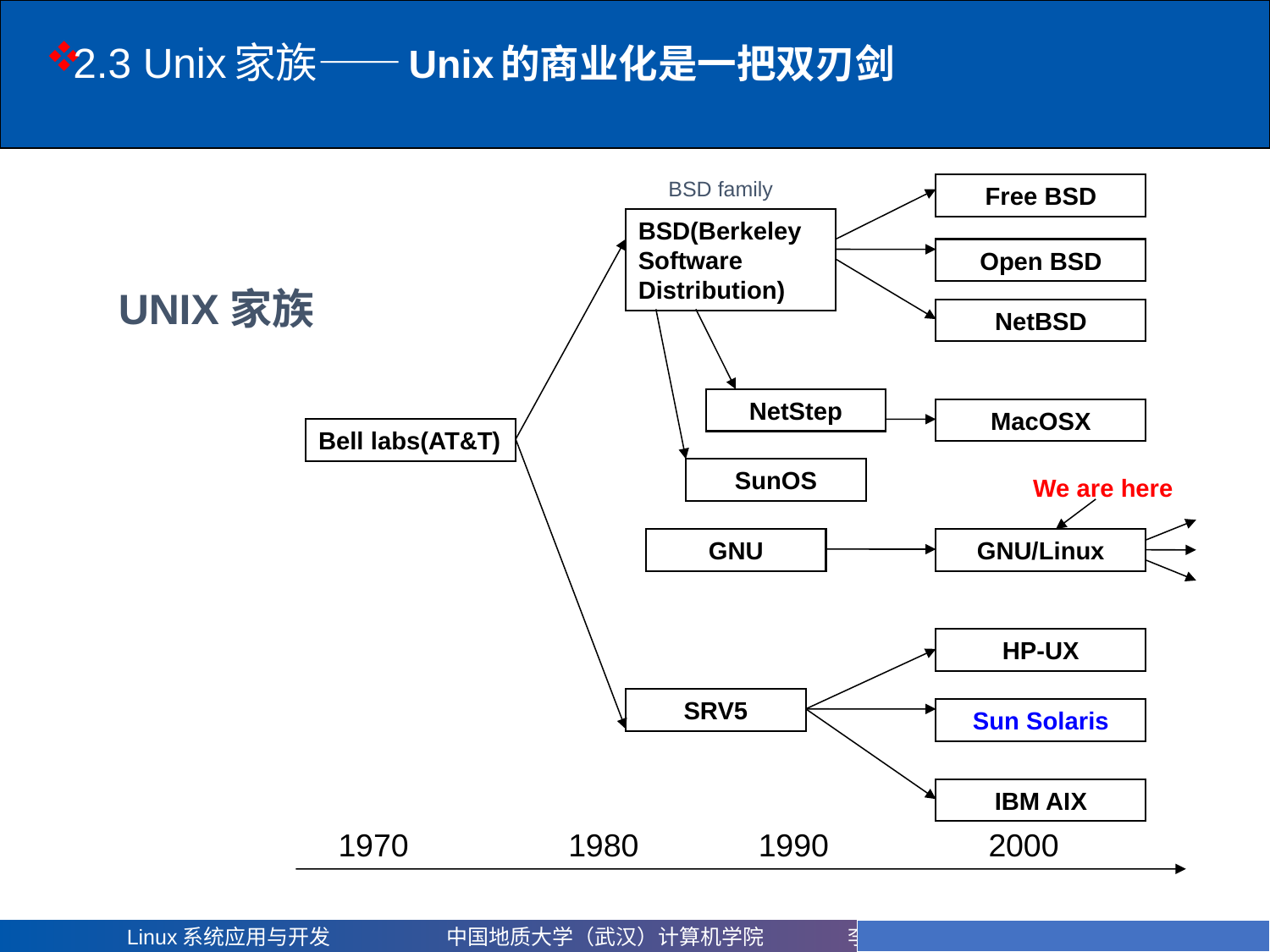

# 2.3 Unix家族——Unix的商业化是一把双刃剑
BSD family
Free BSD

BSD(Berkeley Software Distribution)

Open BSD

UNIX家族
NetBSD

NetStep
MacOSX
Bell labs(AT&T)

SunOS
We are here

GNU
GNU/Linux

HP-UX

SRV5
Sun Solaris

IBM AIX
1970
1980
1990
2000